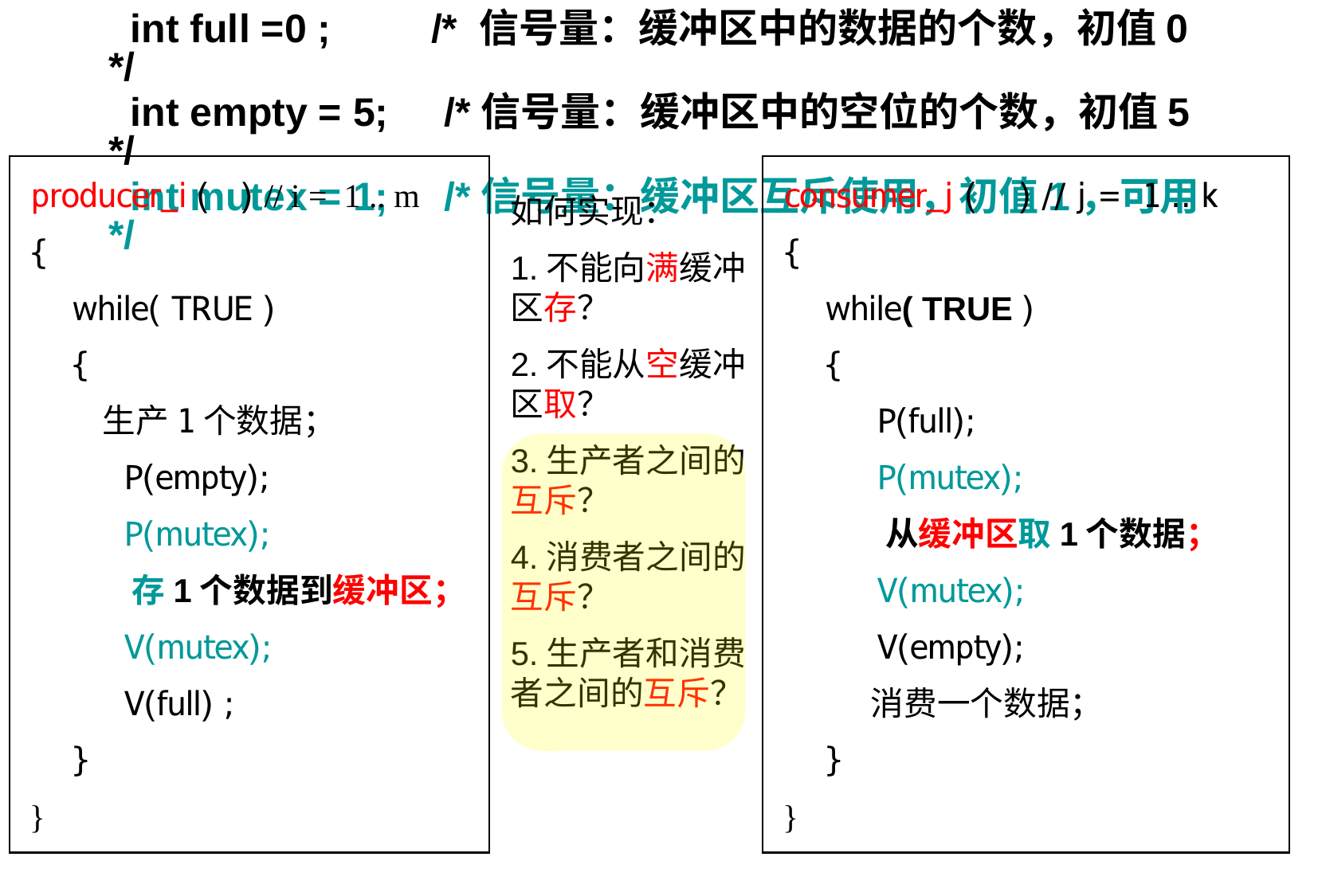

int full =0 ;         /* 信号量：缓冲区中的数据的个数，初值0 */
      int empty = 5;     /*信号量：缓冲区中的空位的个数，初值5 */
      int mutex = 1;     /*信号量：缓冲区互斥使用，初值1，可用 */
 producer_i (   ) // i =  1 .. m
 {
     while( TRUE )
     {
          生产1个数据；
          P(empty);
          P(mutex);
              存1个数据到缓冲区；
          V(mutex);
          V(full) ;
     }
 }
 consumer_j (    ) // j =  1 .. k
 {
     while( TRUE )
     {
          P(full);
          P(mutex);
              从缓冲区取1个数据；
          V(mutex);
          V(empty);
            消费一个数据；
     }
 }
如何实现：
1.不能向满缓冲区存？
2.不能从空缓冲区取？
3.生产者之间的互斥？
4.消费者之间的互斥？
5.生产者和消费者之间的互斥？